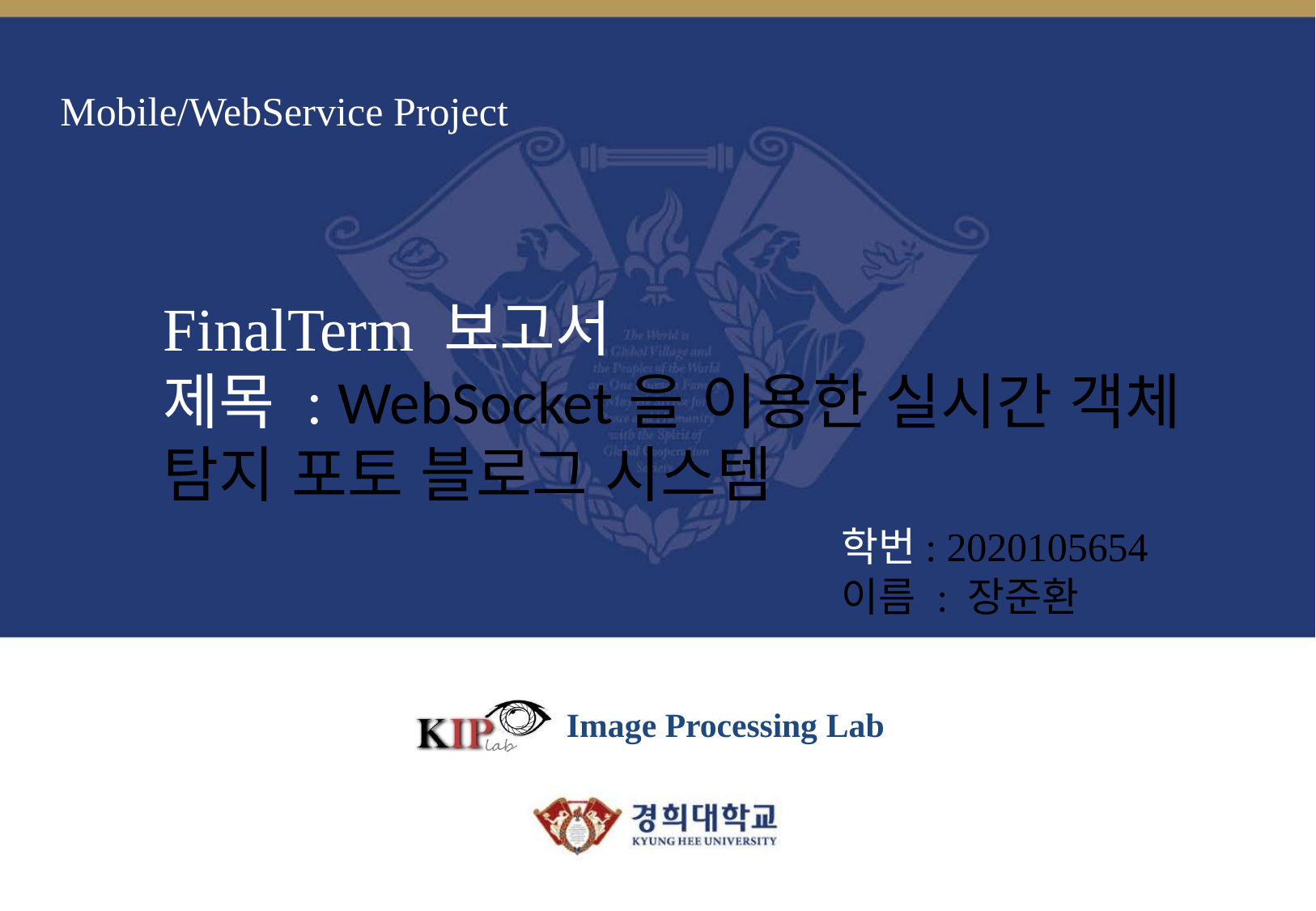

# Mobile/WebService Project
FinalTerm 보고서
제목 : WebSocket을 이용한 실시간 객체 탐지 포토 블로그 시스템
학번: 2020105654
이름 : 장준환

Image Processing Lab